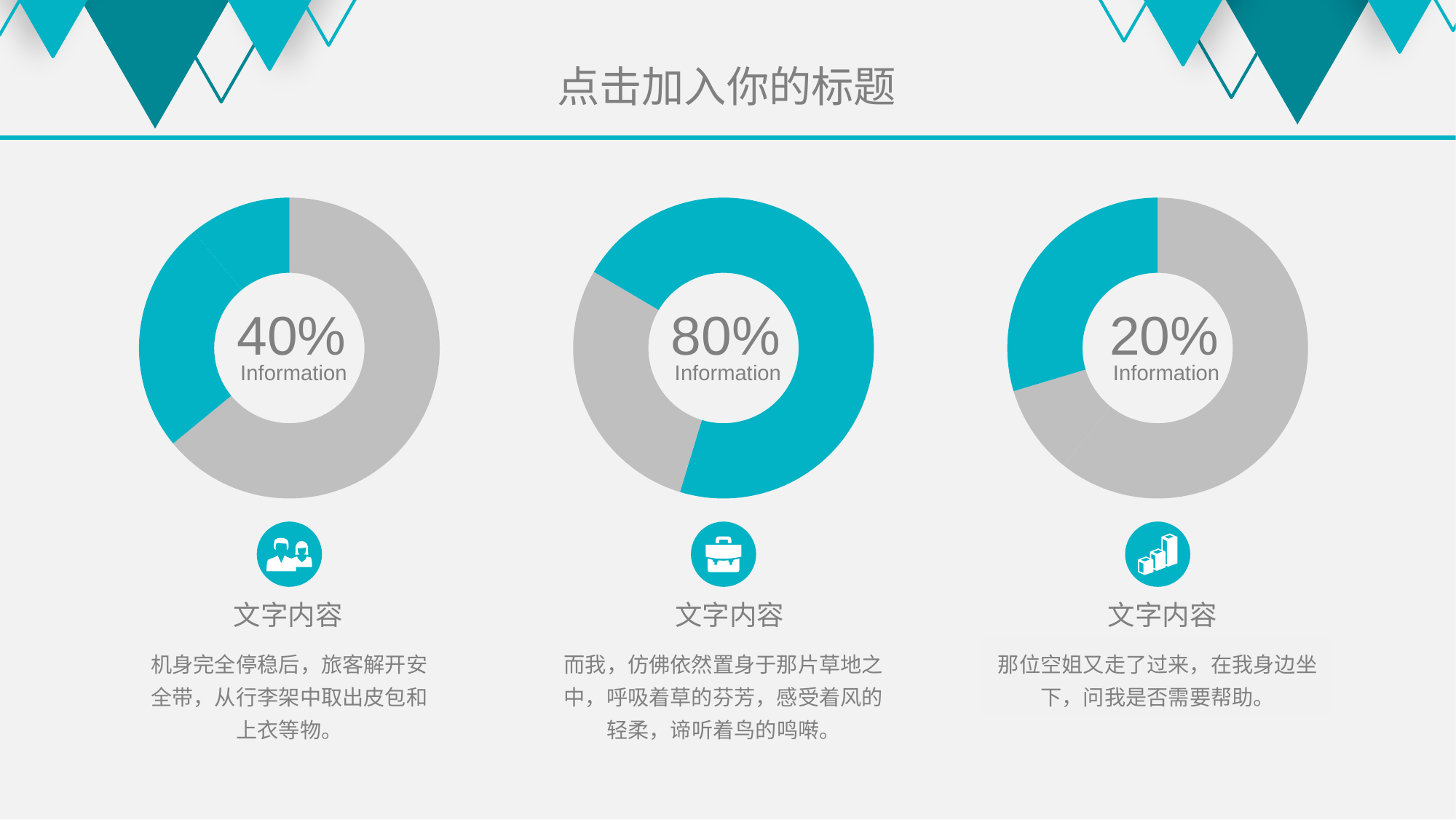

点击加入你的标题

### Chart

| Category | 销售额 |
|---|---|
| 第一季度 | 8.2 |
| 第二季度 | 3.2 |
| 第三季度 | 1.4 |
40%
Information

### Chart

| Category | 销售额 |
|---|---|
| 第一季度 | 7.6 |
| 第二季度 | 4.0 |
| 第三季度 | 2.3 |
80%
Information

### Chart

| Category | 销售额 |
|---|---|
| 第一季度 | 8.2 |
| 第二季度 | 1.3 |
| 第三季度 | 4.0 |
20%
Information

文字内容
机身完全停稳后，旅客解开安全带，从行李架中取出皮包和上衣等物。

文字内容
而我，仿佛依然置身于那片草地之中，呼吸着草的芬芳，感受着风的轻柔，谛听着鸟的鸣啭。

文字内容
那位空姐又走了过来，在我身边坐下，问我是否需要帮助。